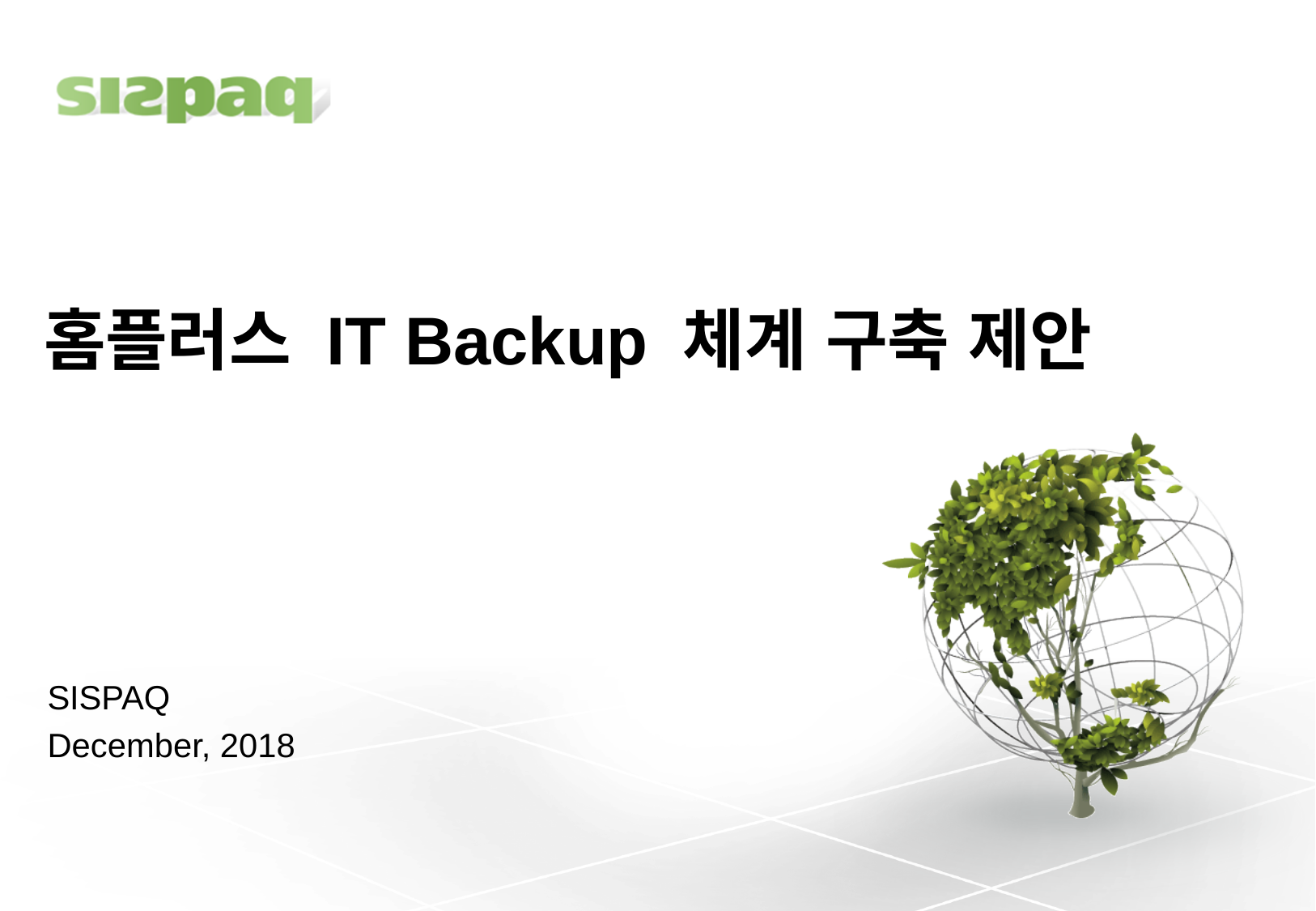

# 홈플러스 IT Backup 체계 구축 제안
SISPAQ
December, 2018